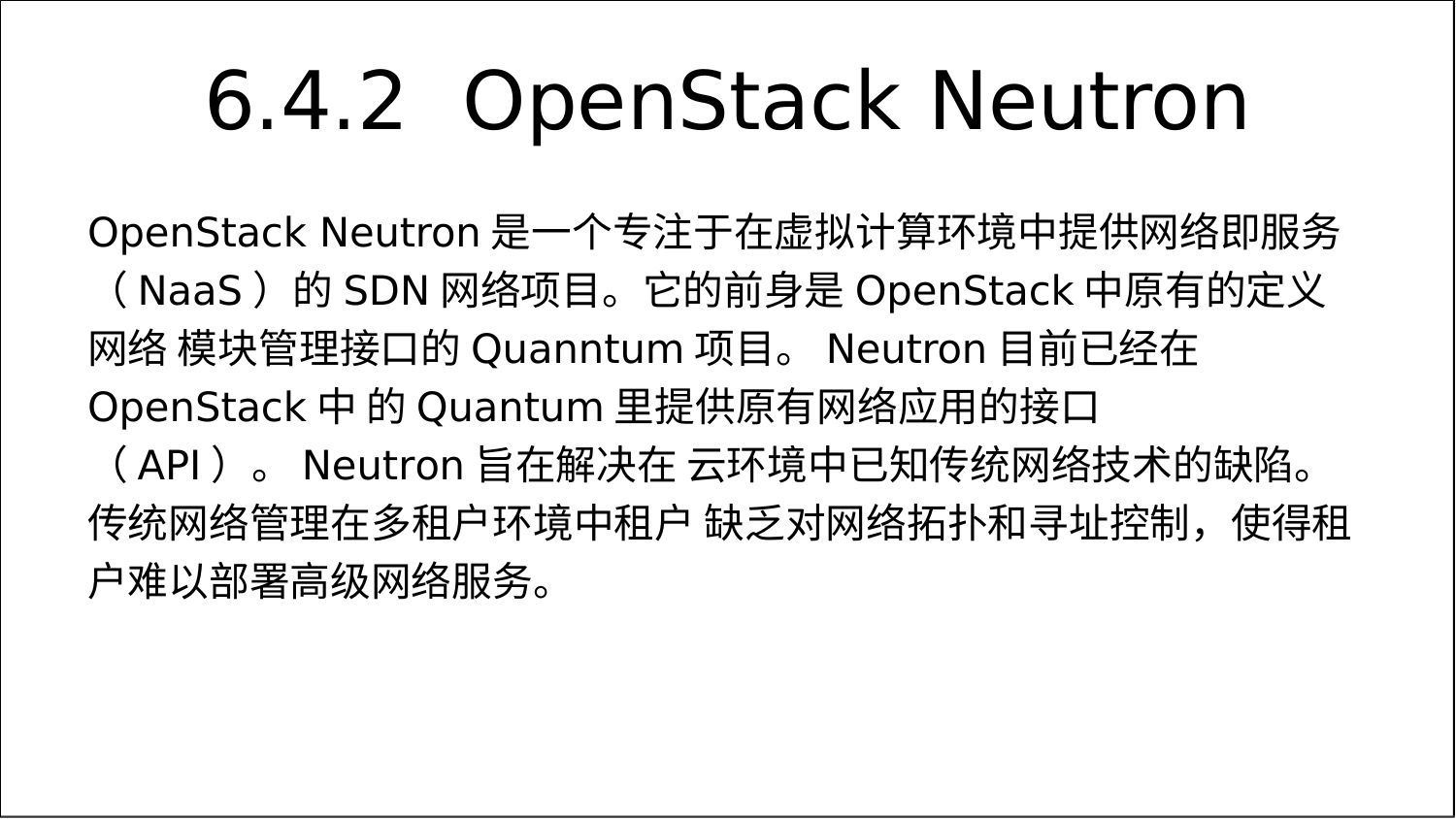

# 6.4.2	OpenStack	Neutron
OpenStack Neutron是一个专注于在虚拟计算环境中提供网络即服务
（NaaS）的SDN网络项目。它的前身是OpenStack中原有的定义网络 模块管理接口的Quanntum项目。Neutron目前已经在OpenStack中 的Quantum里提供原有网络应用的接口（API）。Neutron旨在解决在 云环境中已知传统网络技术的缺陷。传统网络管理在多租户环境中租户 缺乏对网络拓扑和寻址控制，使得租户难以部署高级网络服务。